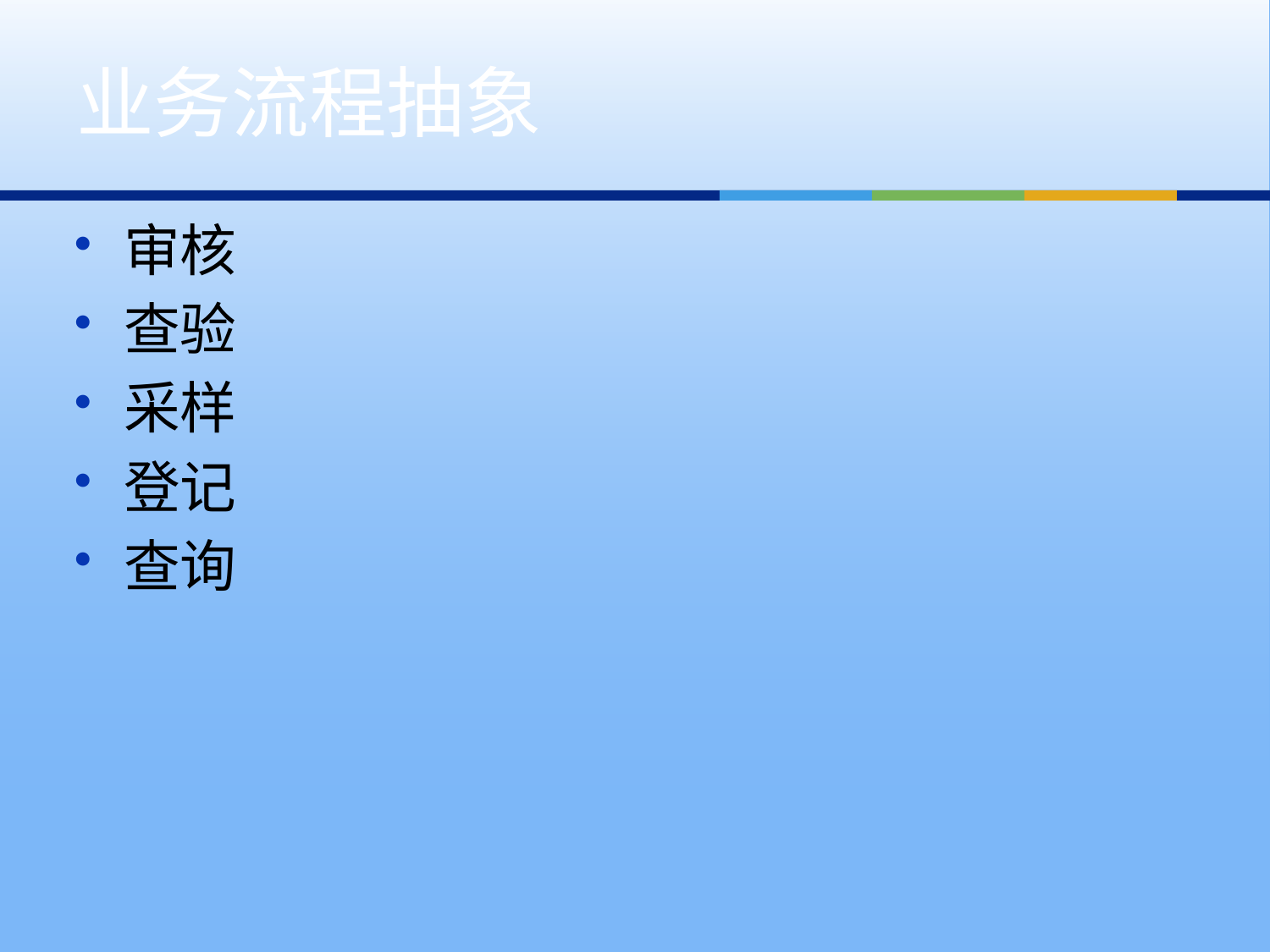

# 业务流程抽象
审核
查验
采样
登记
查询